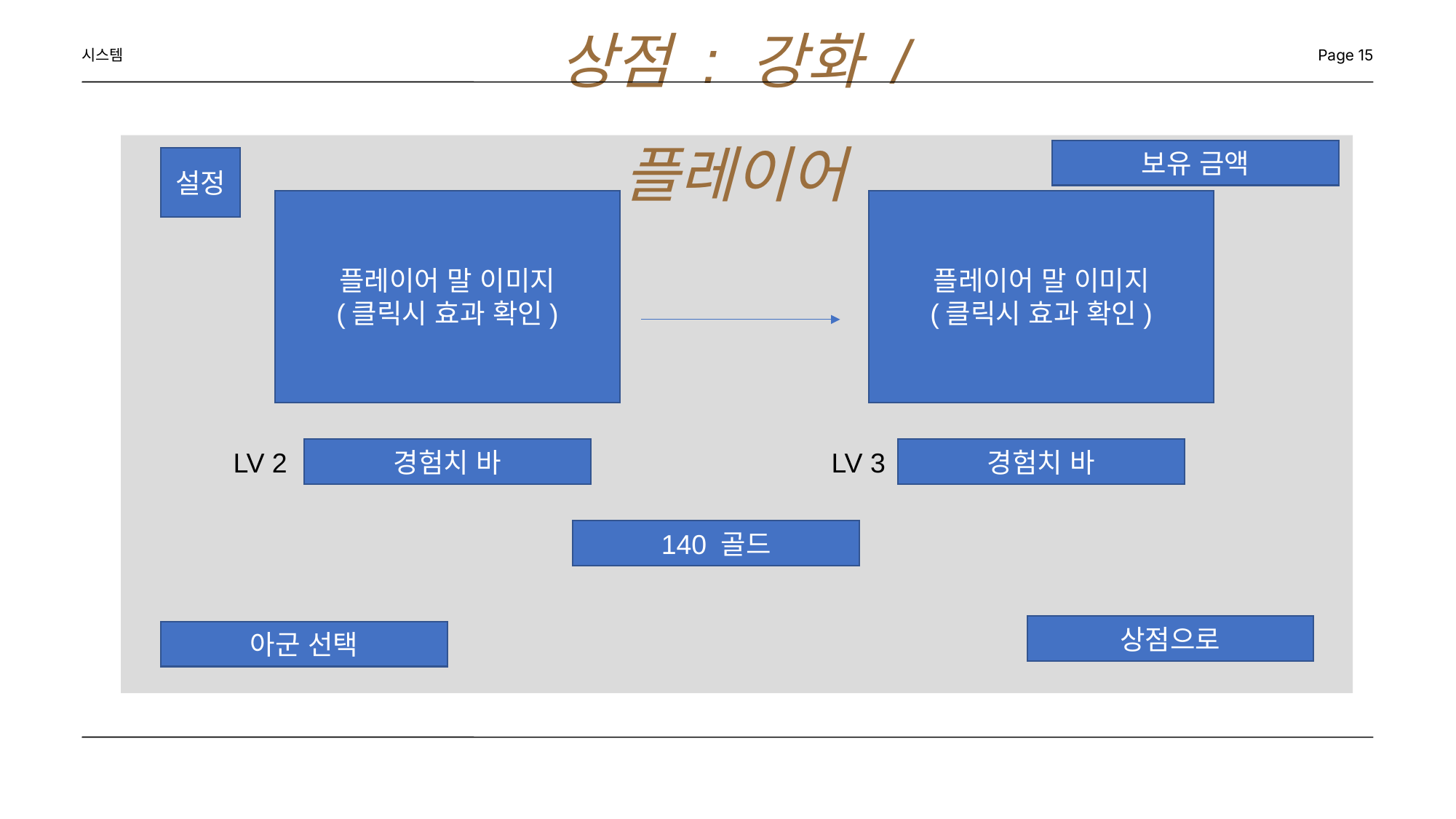

상점 : 강화 / 플레이어
시스템
Page 15

보유 금액
설정
플레이어 말 이미지
(클릭시 효과 확인)
플레이어 말 이미지
(클릭시 효과 확인)
경험치 바
경험치 바
LV 2
LV 3
140 골드
상점으로
아군 선택